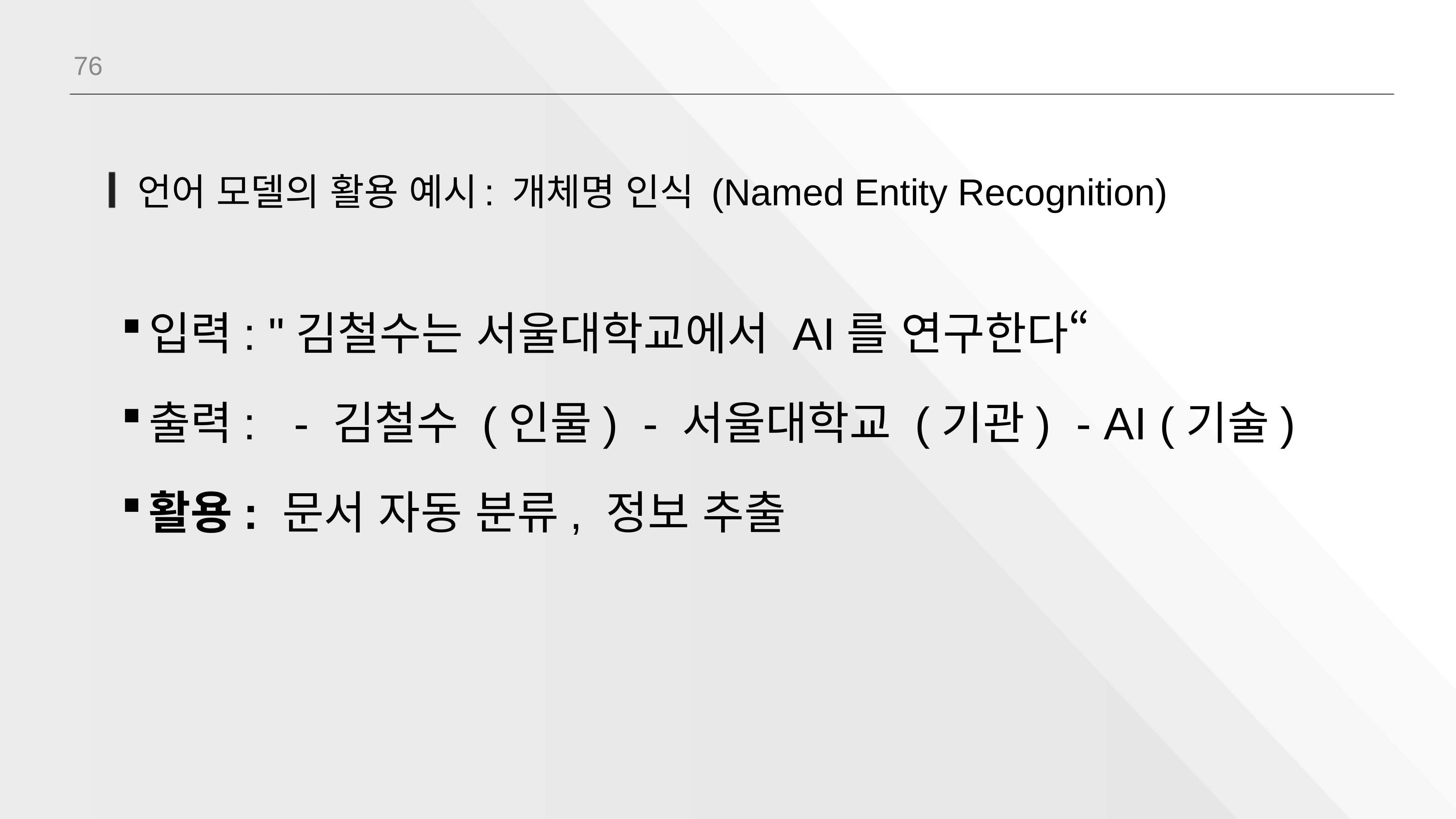

76
# 언어 모델의 활용 예시: 개체명 인식 (Named Entity Recognition)
입력: "김철수는 서울대학교에서 AI를 연구한다“
출력:   - 김철수 (인물)  - 서울대학교 (기관)  - AI (기술)
활용: 문서 자동 분류, 정보 추출